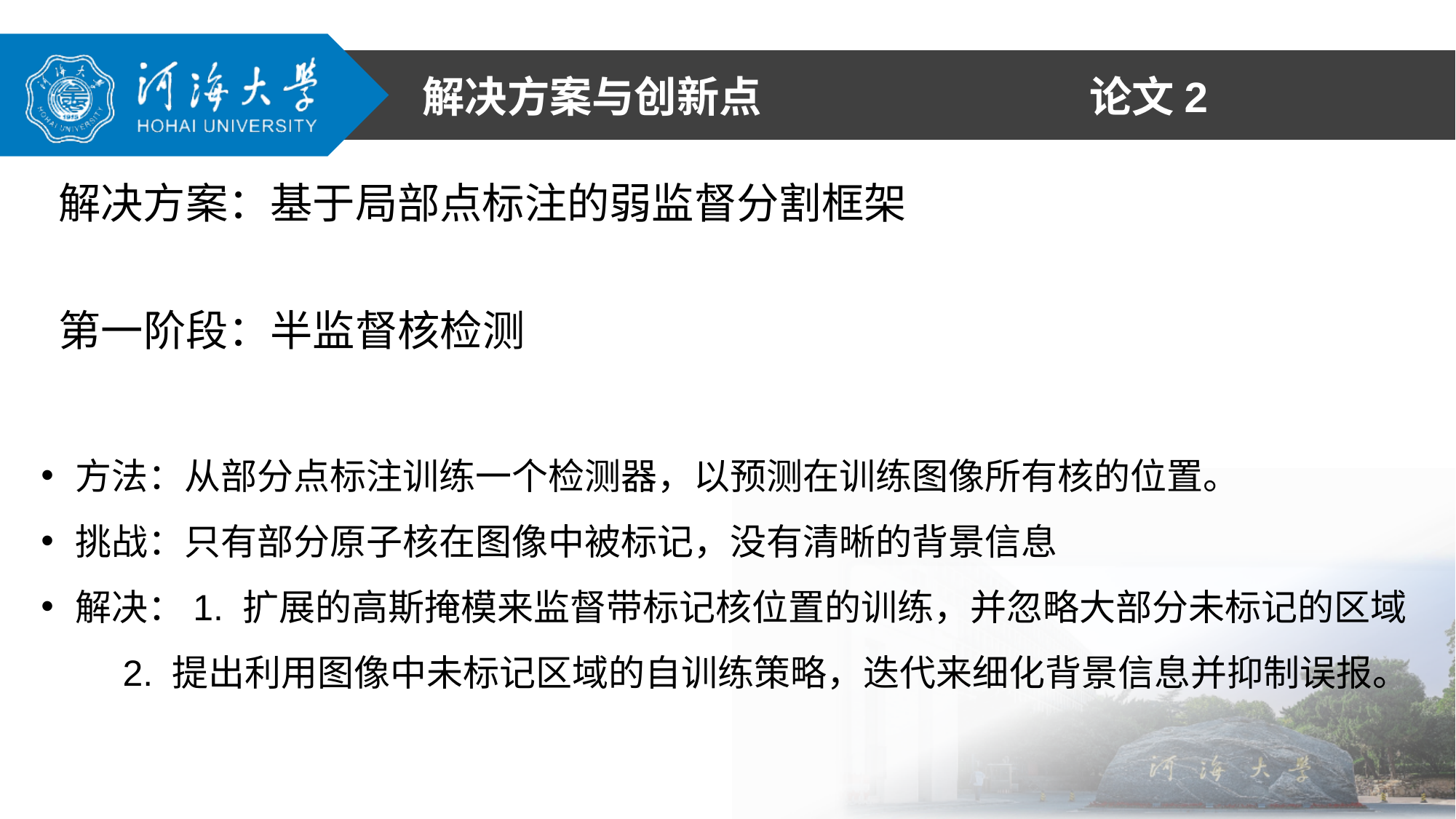

论文2
解决方案与创新点
解决方案：基于局部点标注的弱监督分割框架
第一阶段：半监督核检测
方法：从部分点标注训练一个检测器，以预测在训练图像所有核的位置。
挑战：只有部分原子核在图像中被标记，没有清晰的背景信息
解决：1. 扩展的高斯掩模来监督带标记核位置的训练，并忽略大部分未标记的区域
        2. 提出利用图像中未标记区域的自训练策略，迭代来细化背景信息并抑制误报。